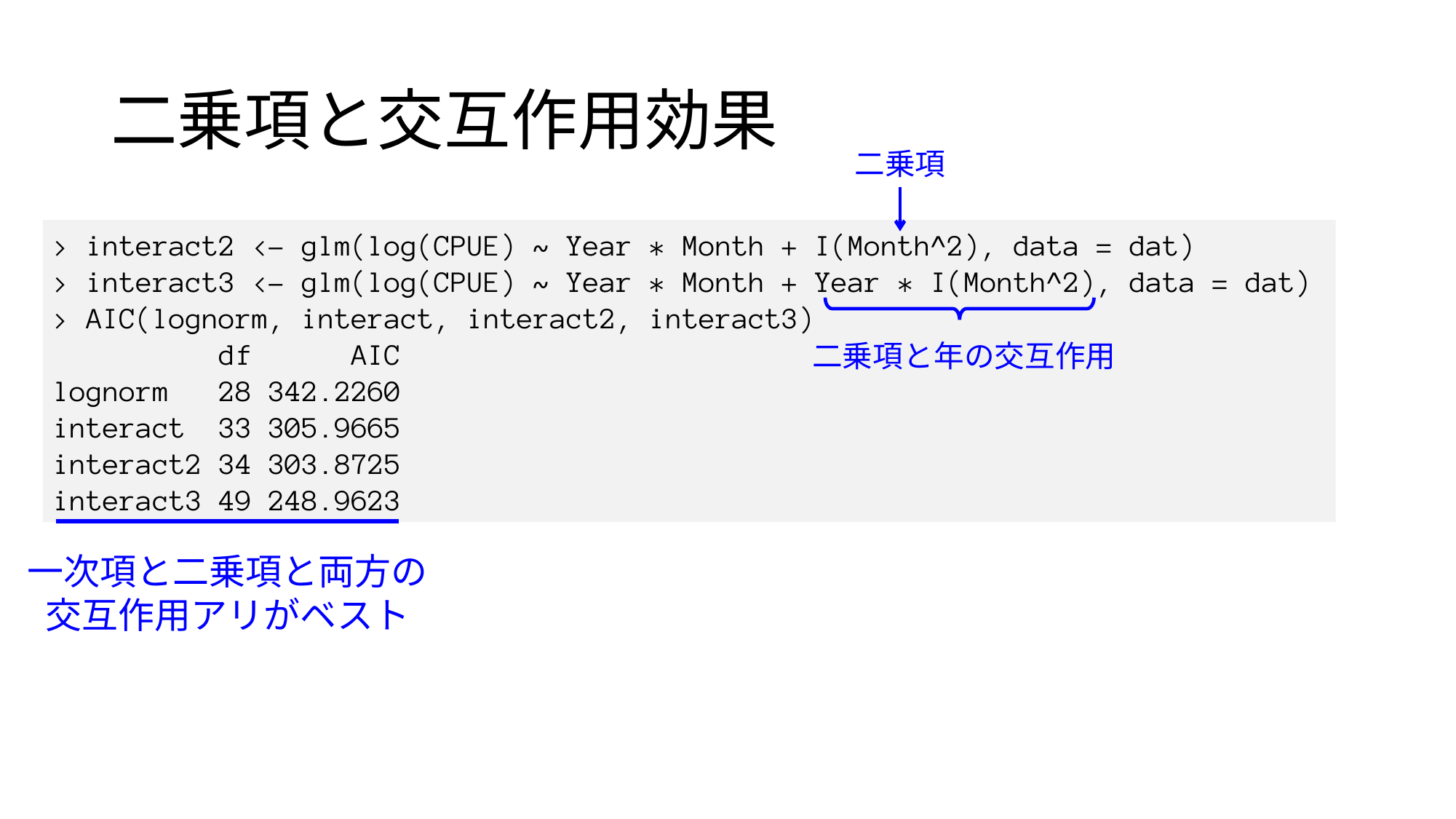

二乗項と交互作用効果
二乗項

> interact2 <- glm(log(CPUE) ~ Year * Month + I(Month^2), data = dat)
> interact3 <- glm(log(CPUE) ~ Year * Month + Year * I(Month^2), data = dat)
> AIC(lognorm, interact, interact2, interact3)
          df      AIC
lognorm   28 342.2260
interact  33 305.9665
interact2 34 303.8725
interact3 49 248.9623
二乗項と年の交互作用
一次項と二乗項と両方の交互作用アリがベスト